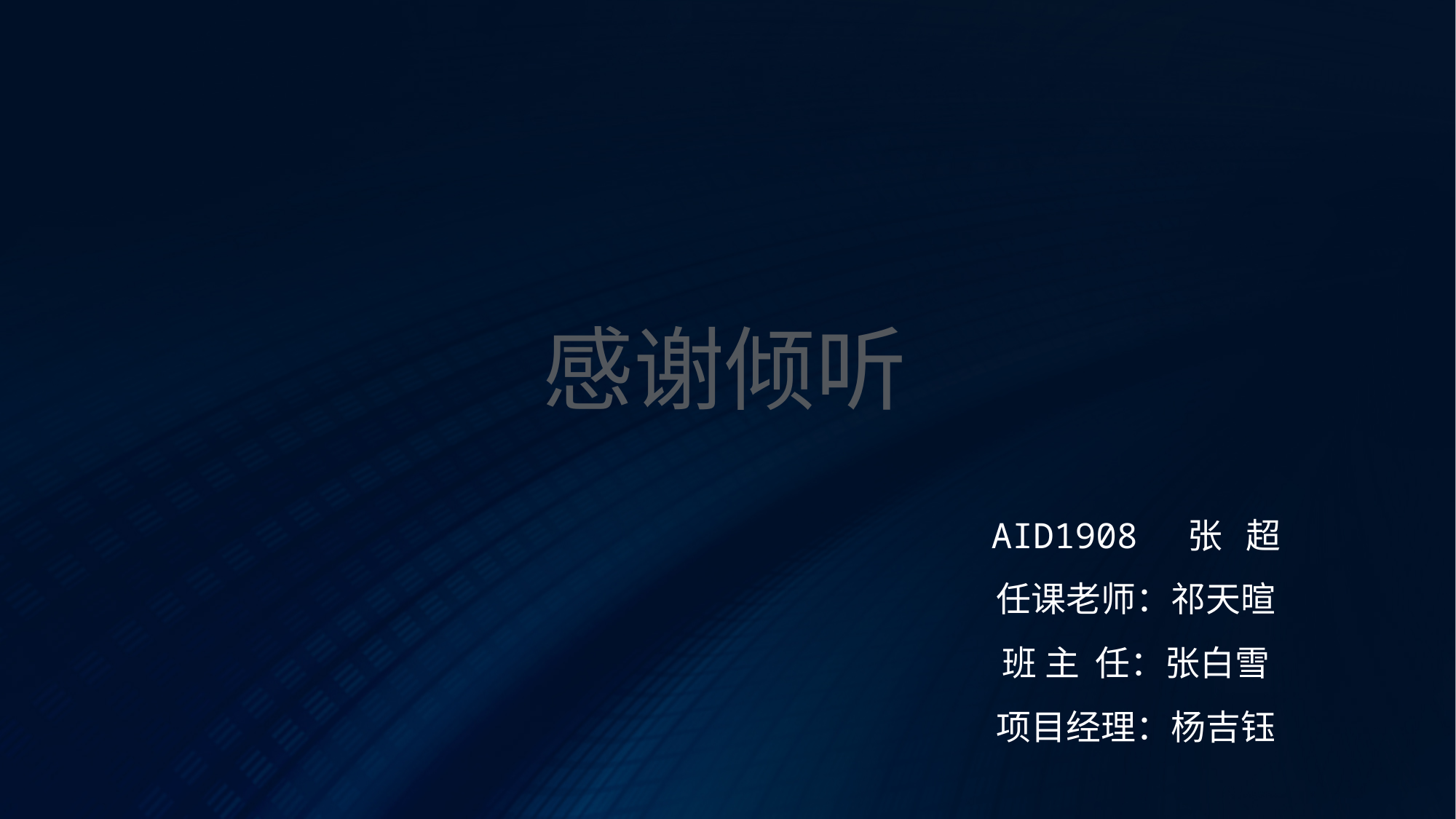

感谢倾听
AID1908  张   超
任课老师：祁天暄
班 主  任：张白雪
项目经理：杨吉钰